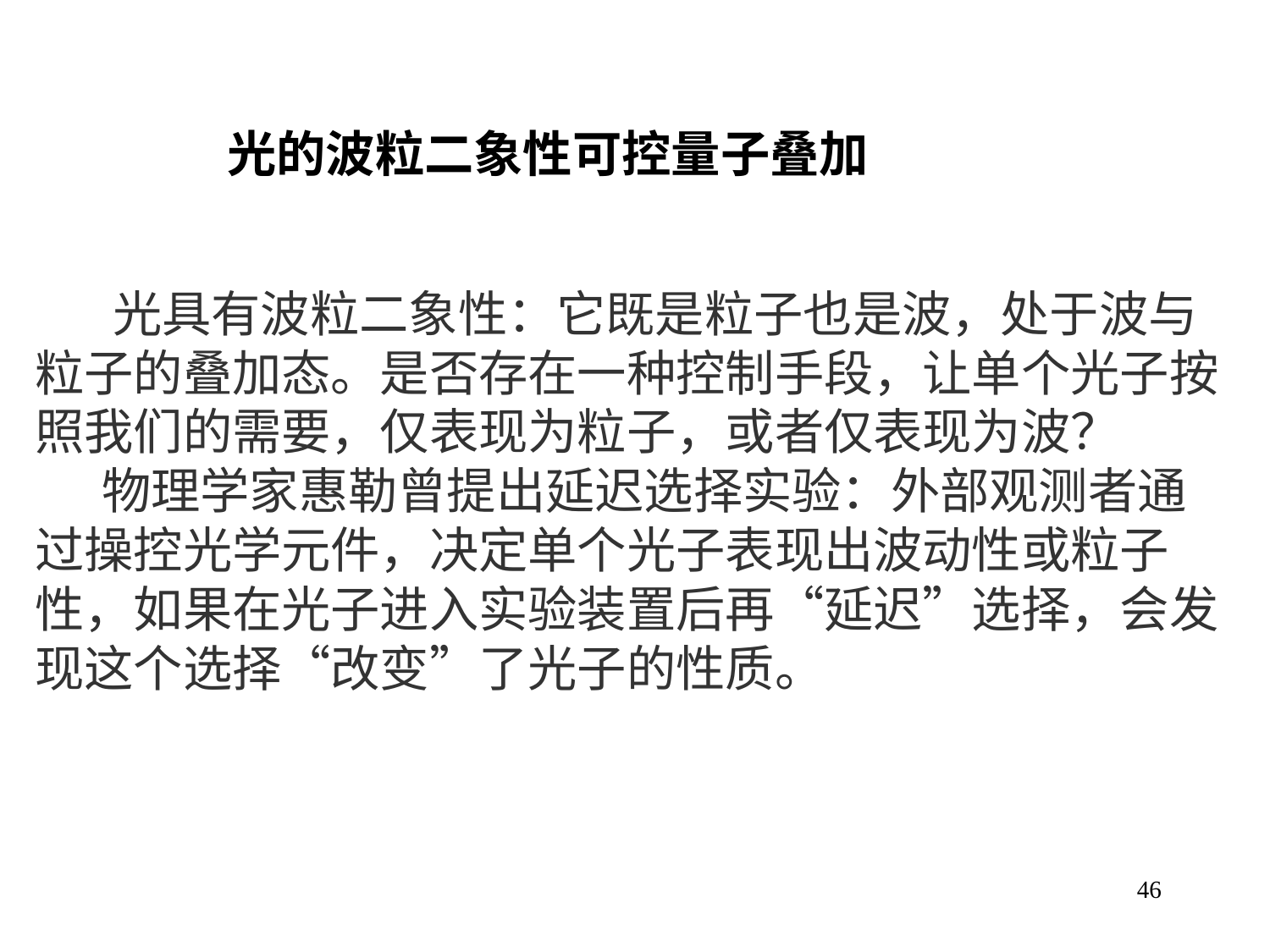

光的波粒二象性可控量子叠加
      光具有波粒二象性：它既是粒子也是波，处于波与粒子的叠加态。是否存在一种控制手段，让单个光子按照我们的需要，仅表现为粒子，或者仅表现为波？
     物理学家惠勒曾提出延迟选择实验：外部观测者通过操控光学元件，决定单个光子表现出波动性或粒子性，如果在光子进入实验装置后再“延迟”选择，会发现这个选择“改变”了光子的性质。
46